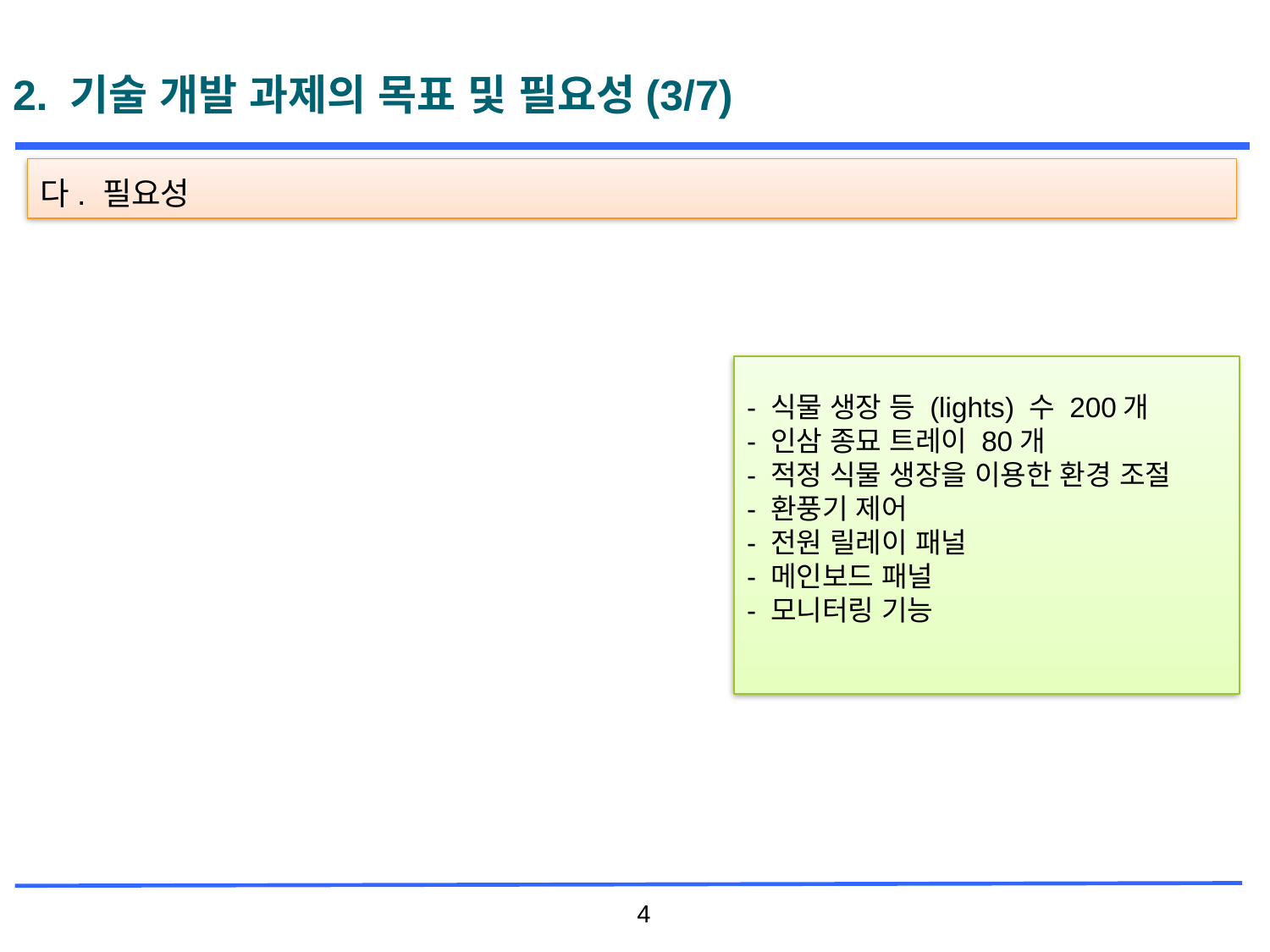

# 2. 기술 개발 과제의 목표 및 필요성(3/7)
다. 필요성
- 식물 생장 등 (lights) 수 200개
- 인삼 종묘 트레이 80개
- 적정 식물 생장을 이용한 환경 조절
- 환풍기 제어
- 전원 릴레이 패널
- 메인보드 패널
- 모니터링 기능

4